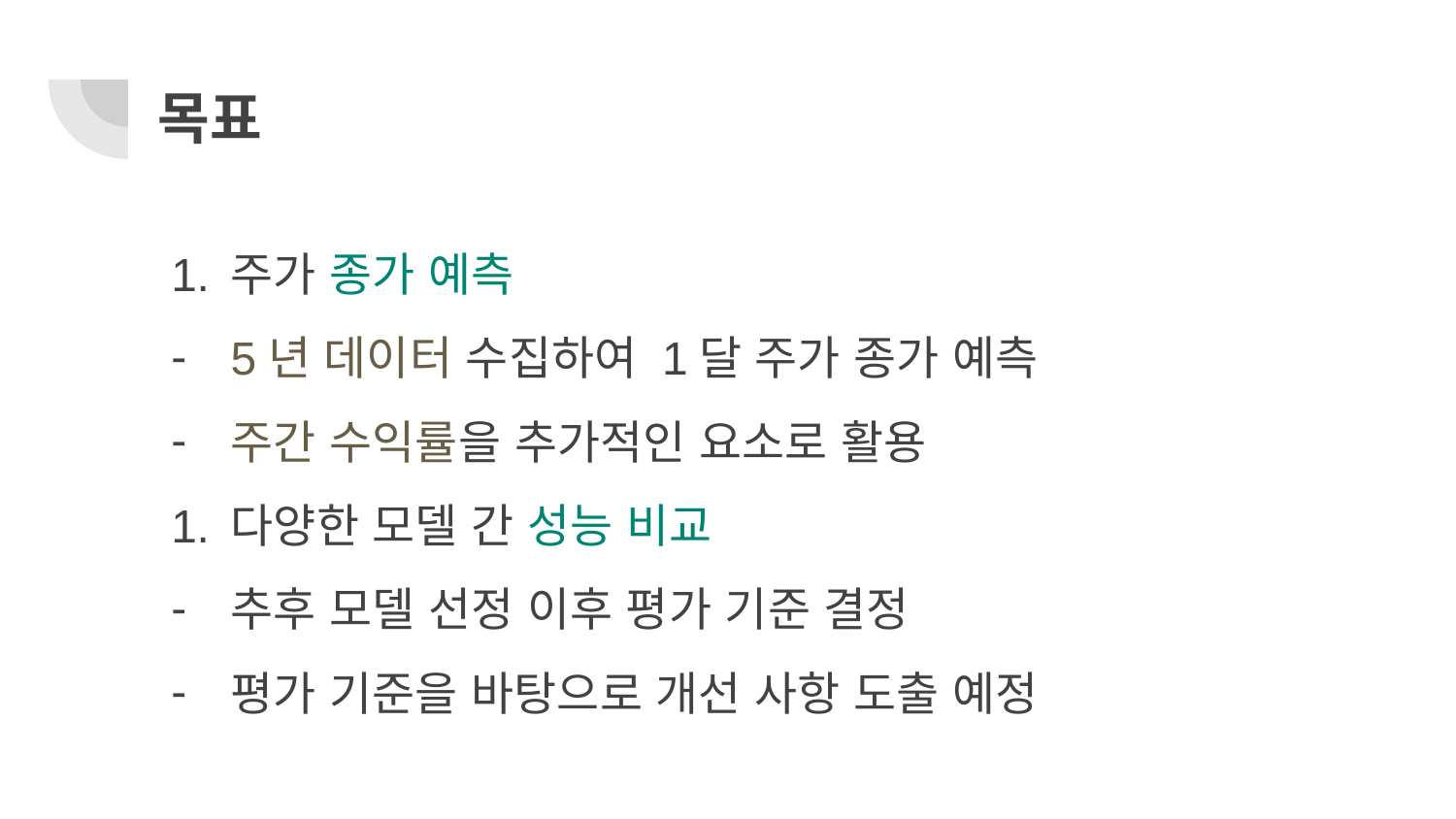

# 목표
주가 종가 예측
5년 데이터 수집하여 1달 주가 종가 예측
주간 수익률을 추가적인 요소로 활용
다양한 모델 간 성능 비교
추후 모델 선정 이후 평가 기준 결정
평가 기준을 바탕으로 개선 사항 도출 예정